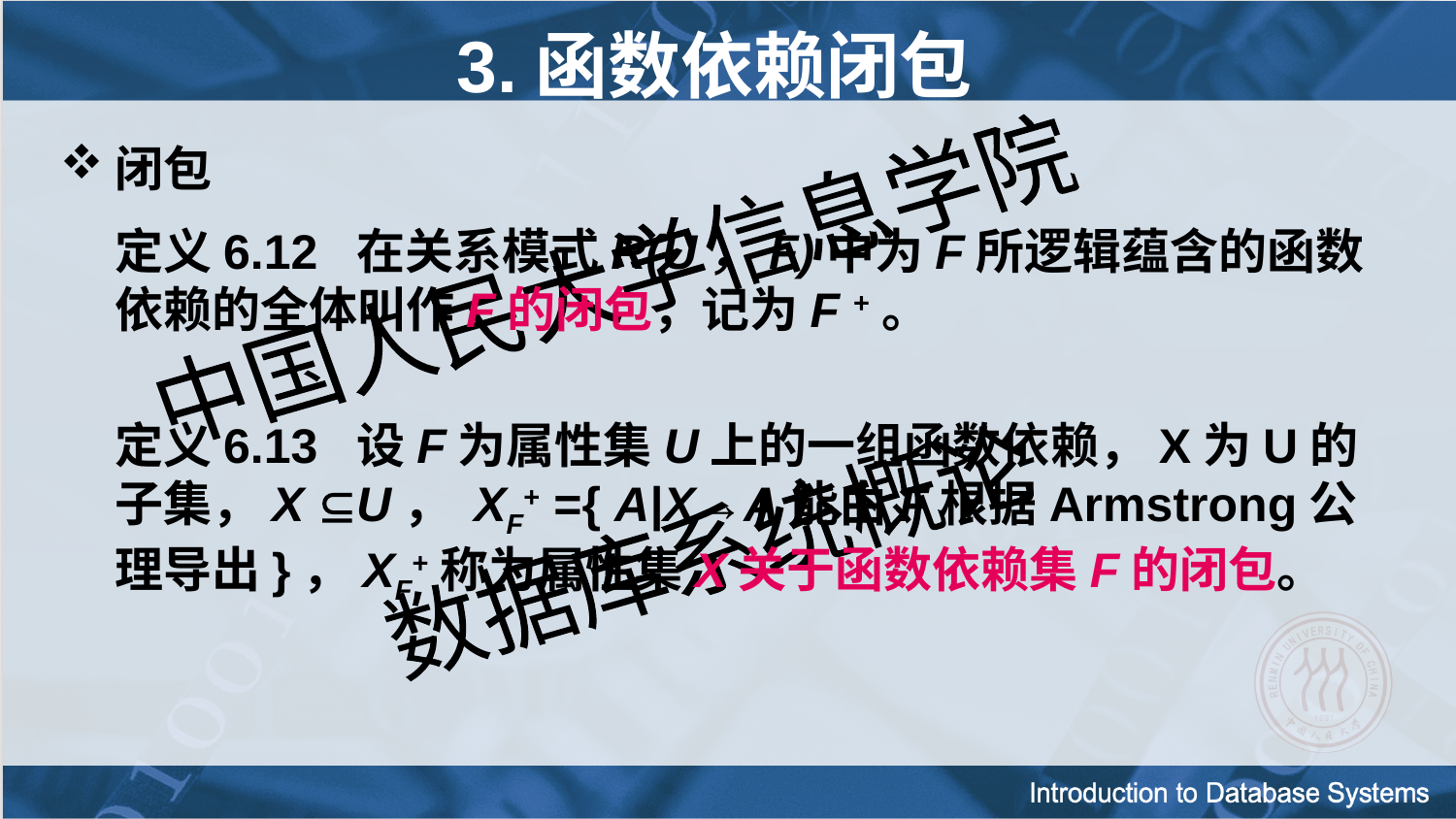

# 3.函数依赖闭包
闭包
	定义6.12  在关系模式R(U，F)中为F所逻辑蕴含的函数依赖的全体叫作F的闭包，记为F +。

	定义6.13  设F为属性集U上的一组函数依赖，X为U的子集，X ⊆U， XF+ ={ A|X→A能由F根据Armstrong公理导出}，XF+称为属性集X关于函数依赖集F的闭包。